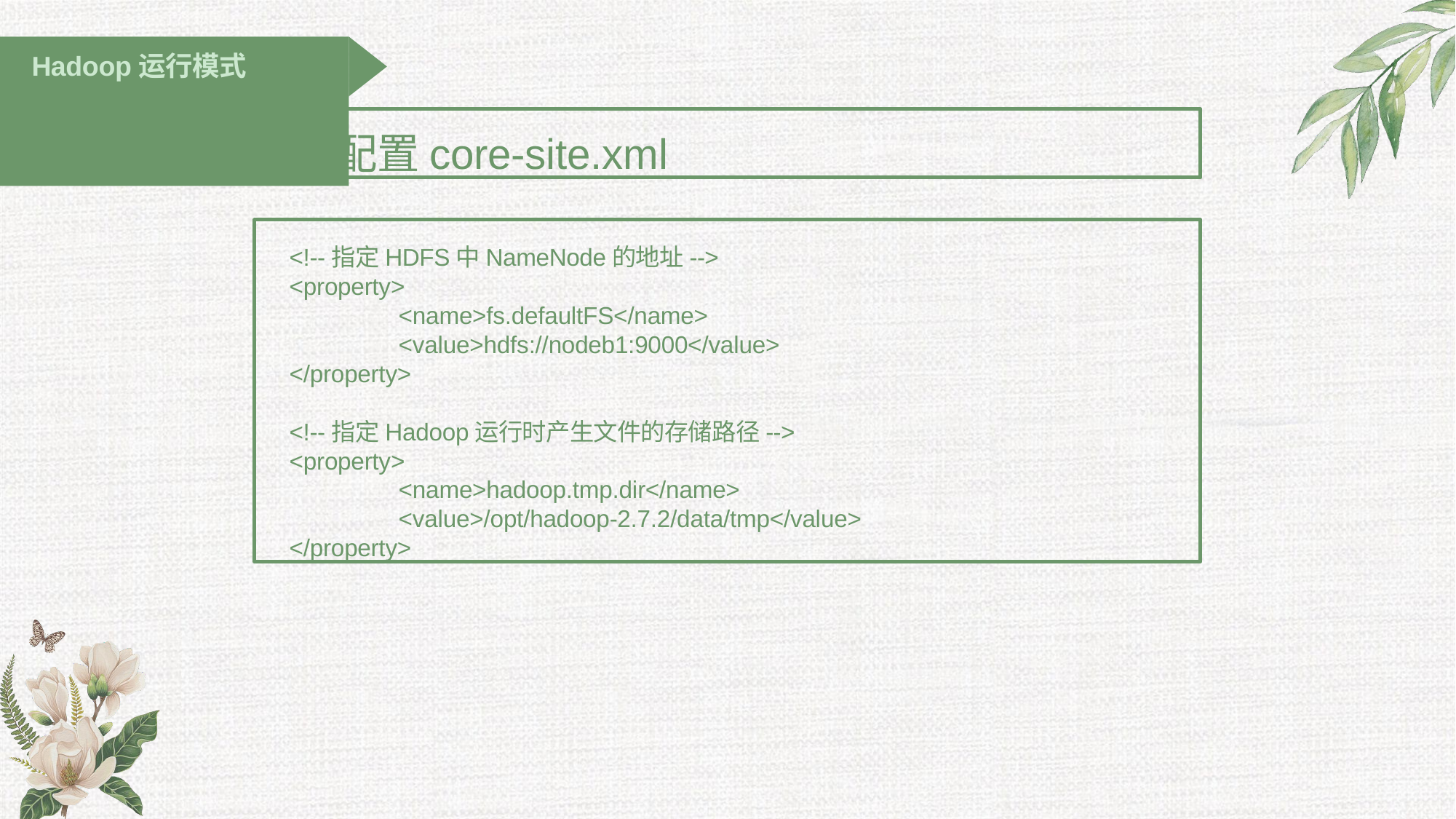

# Hadoop运行模式
1 配置core-site.xml
<!--指定HDFS中NameNode的地址-->
<property>
<name>fs.defaultFS</name>
<value>hdfs://nodeb1:9000</value>
</property>
<!--指定Hadoop运行时产生文件的存储路径-->
<property>
<name>hadoop.tmp.dir</name>
<value>/opt/hadoop-2.7.2/data/tmp</value>
</property>